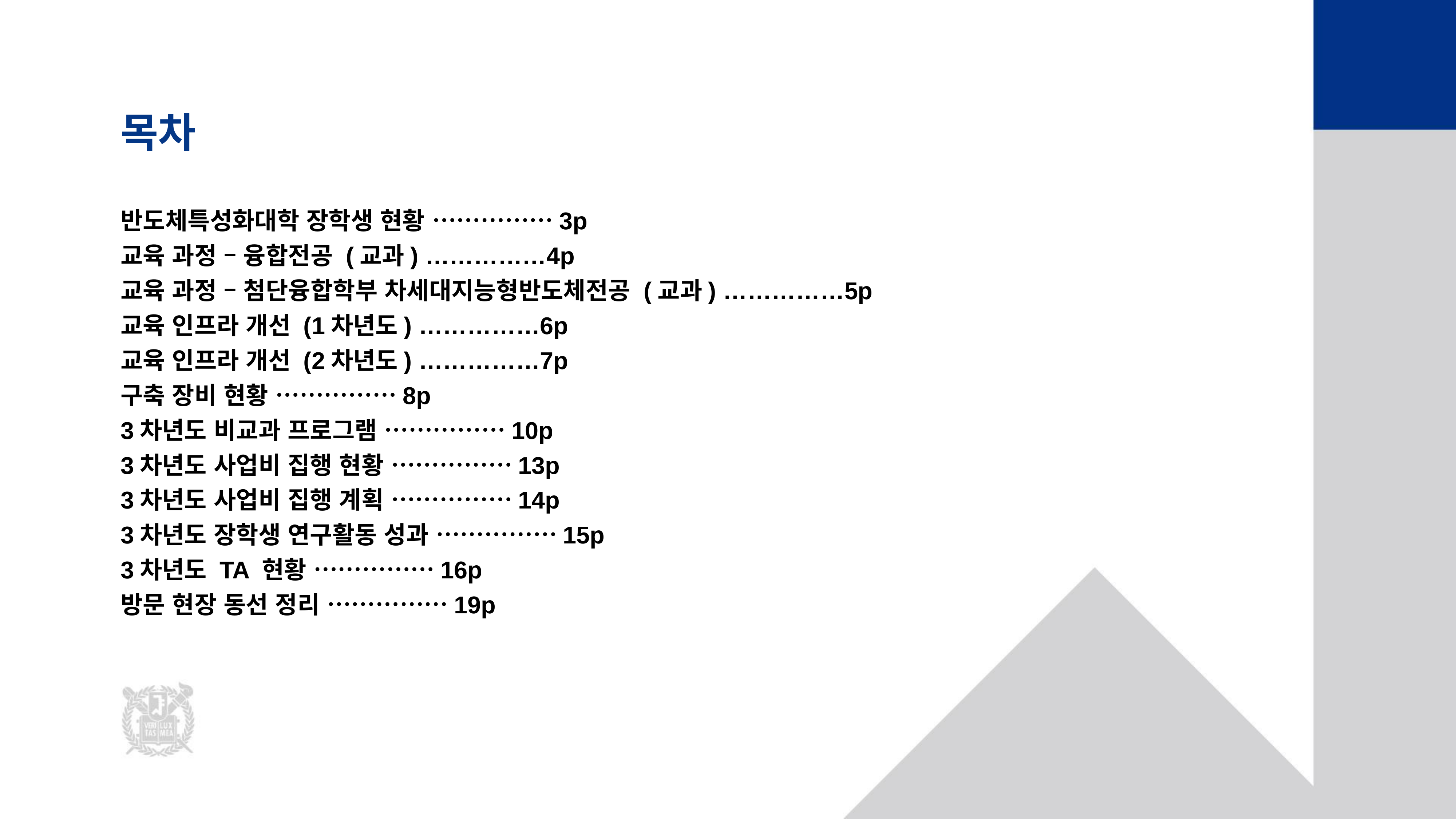

# 목차 반도체특성화대학 장학생 현황 ……………3p 교육 과정 – 융합전공 (교과) ……………4p 교육 과정 – 첨단융합학부 차세대지능형반도체전공 (교과) ……………5p 교육 인프라 개선 (1차년도) ……………6p 교육 인프라 개선 (2차년도) ……………7p 구축 장비 현황 ……………8p 3차년도 비교과 프로그램 ……………10p 3차년도 사업비 집행 현황 ……………13p 3차년도 사업비 집행 계획 ……………14p 3차년도 장학생 연구활동 성과 ……………15p 3차년도 TA 현황 ……………16p 방문 현장 동선 정리 ……………19p